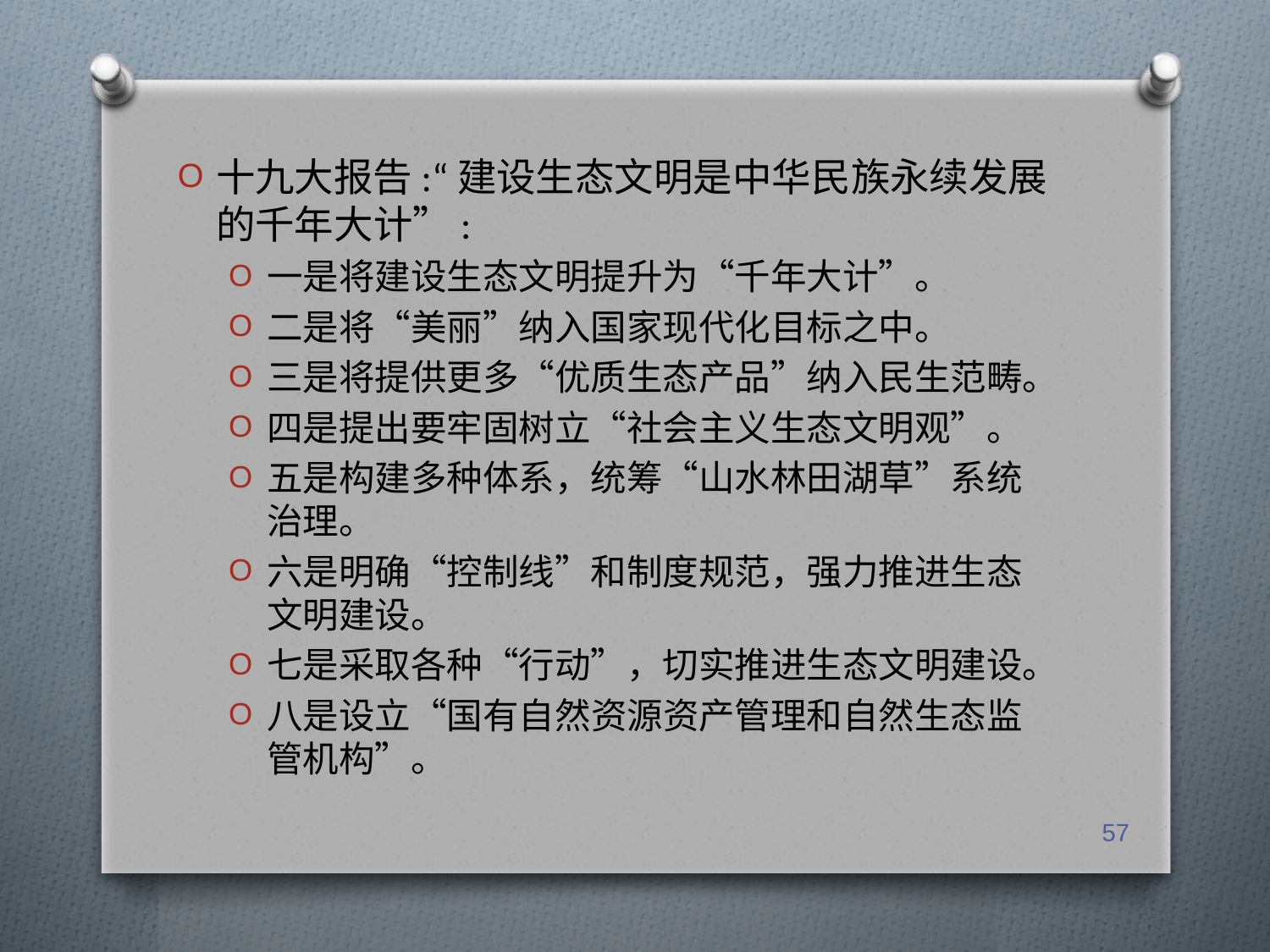

十九大报告:“建设生态文明是中华民族永续发展的千年大计”:
一是将建设生态文明提升为“千年大计”。
二是将“美丽”纳入国家现代化目标之中。
三是将提供更多“优质生态产品”纳入民生范畴。
四是提出要牢固树立“社会主义生态文明观”。
五是构建多种体系，统筹“山水林田湖草”系统治理。
六是明确“控制线”和制度规范，强力推进生态文明建设。
七是采取各种“行动”，切实推进生态文明建设。
八是设立“国有自然资源资产管理和自然生态监管机构”。
57